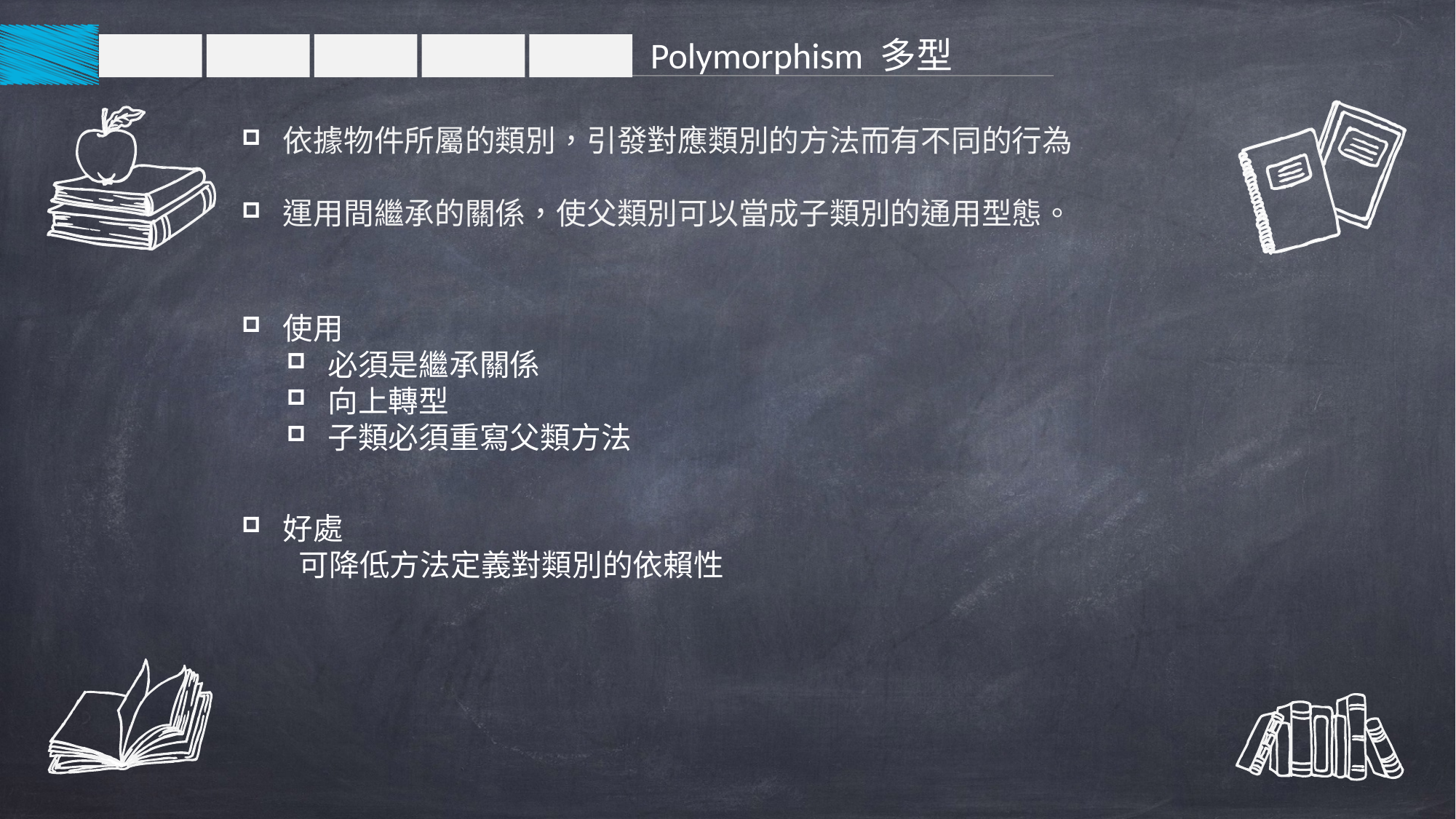

Polymorphism 多型

依據物件所屬的類別，引發對應類別的方法而有不同的行為

運用間繼承的關係，使父類別可以當成子類別的通用型態。
使用
必須是繼承關係
向上轉型
子類必須重寫父類方法
好處
   可降低方法定義對類別的依賴性